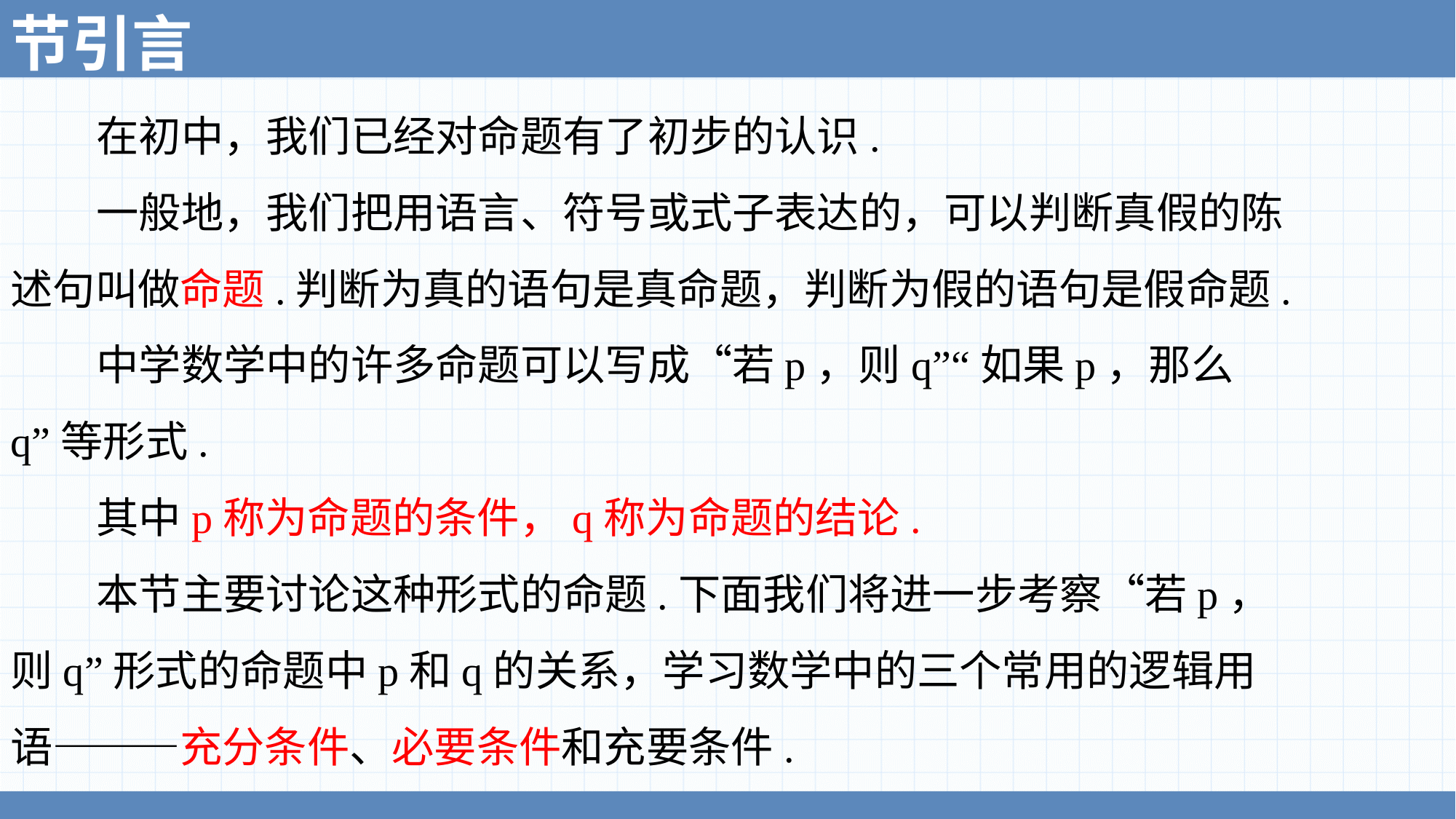

节引言
在初中，我们已经对命题有了初步的认识.
一般地，我们把用语言、符号或式子表达的，可以判断真假的陈述句叫做命题.判断为真的语句是真命题，判断为假的语句是假命题.
中学数学中的许多命题可以写成“若p，则q”“如果p，那么q”等形式.
其中p称为命题的条件，q称为命题的结论.
本节主要讨论这种形式的命题.下面我们将进一步考察“若p，则q”形式的命题中p和q的关系，学习数学中的三个常用的逻辑用语———充分条件、必要条件和充要条件.